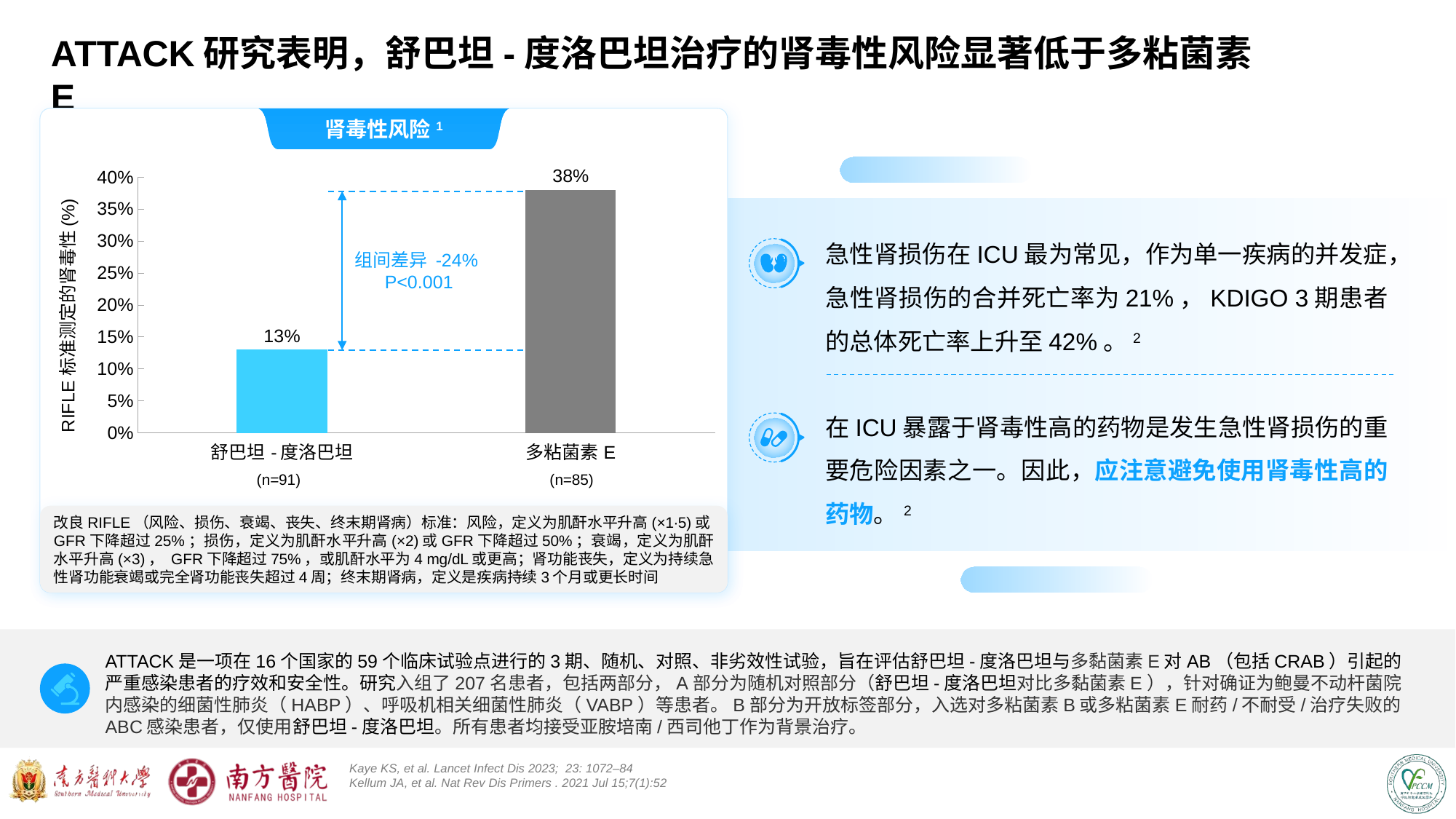

ATTACK研究表明，舒巴坦-度洛巴坦治疗的肾毒性风险显著低于多粘菌素E

肾毒性风险1

### Chart

| Category | 列1 |
|---|---|
| 舒巴坦-度洛巴坦 | 0.13 |
| 多粘菌素E | 0.38 |
急性肾损伤在ICU最为常见，作为单一疾病的并发症，急性肾损伤的合并死亡率为21%，KDIGO 3期患者的总体死亡率上升至42%。2

在ICU暴露于肾毒性高的药物是发生急性肾损伤的重要危险因素之一。因此，应注意避免使用肾毒性高的药物。2

组间差异 -24%
P<0.001
(n=91)
(n=85)
改良RIFLE（风险、损伤、衰竭、丧失、终末期肾病）标准：风险，定义为肌酐水平升高(×1∙5)或GFR下降超过25%；损伤，定义为肌酐水平升高(×2)或GFR下降超过50%；衰竭，定义为肌酐水平升高(×3)， GFR下降超过75%，或肌酐水平为4 mg/dL或更高；肾功能丧失，定义为持续急性肾功能衰竭或完全肾功能丧失超过4周；终末期肾病，定义是疾病持续3个月或更长时间

ATTACK是一项在16个国家的59个临床试验点进行的3期、随机、对照、非劣效性试验，旨在评估舒巴坦-度洛巴坦与多黏菌素E对AB（包括CRAB）引起的严重感染患者的疗效和安全性。研究入组了207名患者，包括两部分，A部分为随机对照部分（舒巴坦-度洛巴坦对比多黏菌素E），针对确证为鲍曼不动杆菌院内感染的细菌性肺炎（HABP）、呼吸机相关细菌性肺炎（VABP）等患者。B部分为开放标签部分，入选对多粘菌素B或多粘菌素E耐药/不耐受/治疗失败的ABC感染患者，仅使用舒巴坦-度洛巴坦。所有患者均接受亚胺培南/西司他丁作为背景治疗。

Kaye KS, et al. Lancet Infect Dis 2023;  23: 1072–84
Kellum JA, et al. Nat Rev Dis Primers . 2021 Jul 15;7(1):52